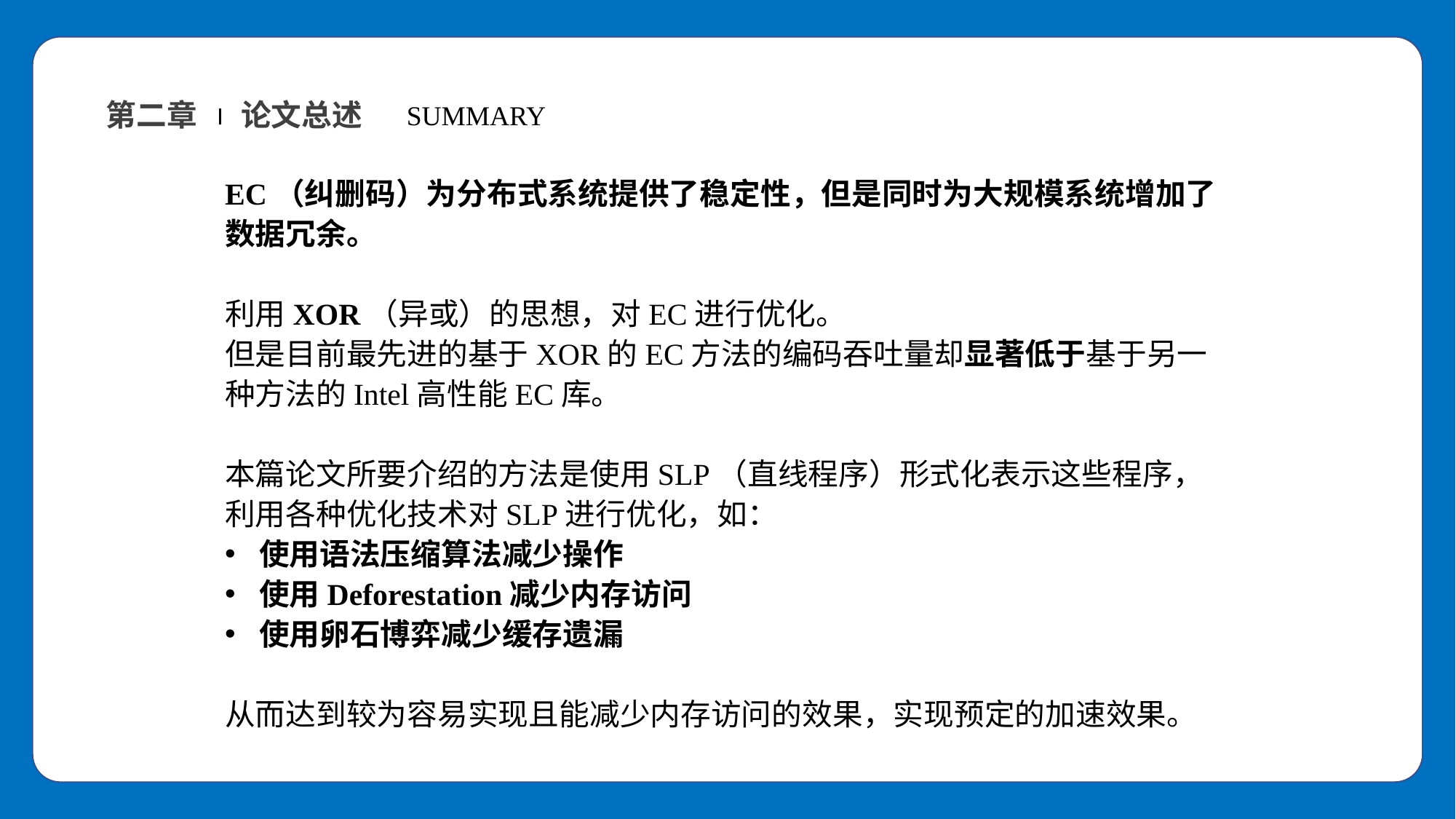

第二章
论文总述
SUMMARY
EC（纠删码）为分布式系统提供了稳定性，但是同时为大规模系统增加了数据冗余。

利用XOR（异或）的思想，对EC进行优化。
但是目前最先进的基于XOR的EC方法的编码吞吐量却显著低于基于另一种方法的Intel高性能EC库。

本篇论文所要介绍的方法是使用SLP（直线程序）形式化表示这些程序，利用各种优化技术对SLP进行优化，如：
使用语法压缩算法减少操作
使用Deforestation减少内存访问
使用卵石博弈减少缓存遗漏

从而达到较为容易实现且能减少内存访问的效果，实现预定的加速效果。
填写
标题